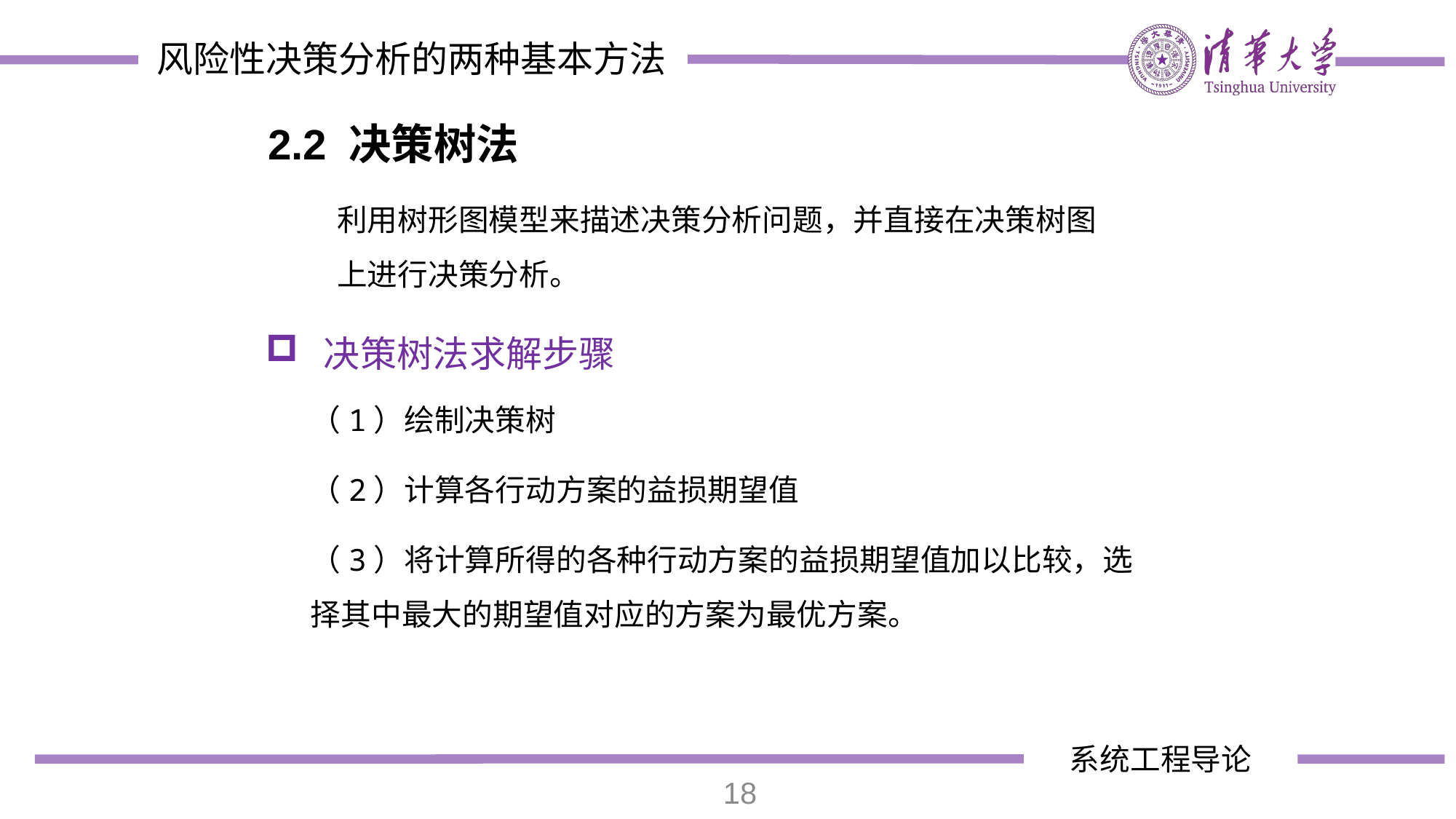

风险性决策分析的两种基本方法
2.2 决策树法
利用树形图模型来描述决策分析问题，并直接在决策树图上进行决策分析。
 决策树法求解步骤
（1）绘制决策树
（2）计算各行动方案的益损期望值
（3）将计算所得的各种行动方案的益损期望值加以比较，选择其中最大的期望值对应的方案为最优方案。